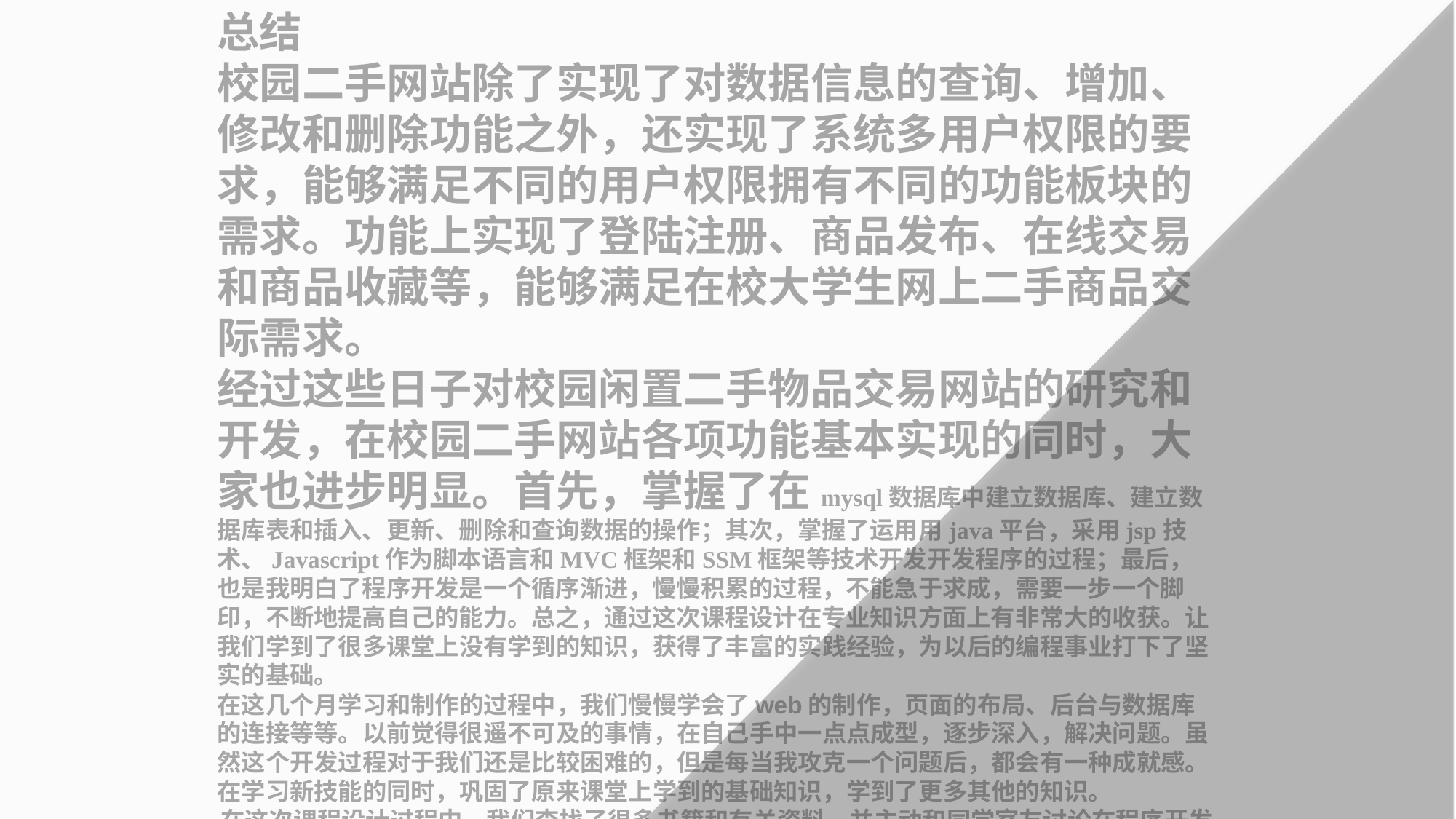

总结校园二手网站除了实现了对数据信息的查询、增加、修改和删除功能之外，还实现了系统多用户权限的要求，能够满足不同的用户权限拥有不同的功能板块的需求。功能上实现了登陆注册、商品发布、在线交易和商品收藏等，能够满足在校大学生网上二手商品交际需求。经过这些日子对校园闲置二手物品交易网站的研究和开发，在校园二手网站各项功能基本实现的同时，大家也进步明显。首先，掌握了在mysql数据库中建立数据库、建立数据库表和插入、更新、删除和查询数据的操作；其次，掌握了运用用java平台，采用jsp技术、Javascript作为脚本语言和MVC框架和SSM框架等技术开发开发程序的过程；最后，也是我明白了程序开发是一个循序渐进，慢慢积累的过程，不能急于求成，需要一步一个脚印，不断地提高自己的能力。总之，通过这次课程设计在专业知识方面上有非常大的收获。让我们学到了很多课堂上没有学到的知识，获得了丰富的实践经验，为以后的编程事业打下了坚实的基础。在这几个月学习和制作的过程中，我们慢慢学会了web的制作，页面的布局、后台与数据库的连接等等。以前觉得很遥不可及的事情，在自己手中一点点成型，逐步深入，解决问题。虽然这个开发过程对于我们还是比较困难的，但是每当我攻克一个问题后，都会有一种成就感。在学习新技能的同时，巩固了原来课堂上学到的基础知识，学到了更多其他的知识。在这次课程设计过程中，我们查找了很多书籍和有关资料，并主动和同学室友讨论在程序开发中遇到的问题，这使编程能力有了不少的提高。但是由于完成时间比较紧，加之自身的技术能力有限，所以校园二手网站中还有一些不尽如人意的地方。比如系统功能安全性较差，系统稳定性比较弱，数据库还不十分简明合理。同时，由于自身水平有限，在系统设计方面还有许多待改进的地方，系统中还存在很多的不足，系统功能上还是有改进的空间，还可以开发更多的功能在界面显示上，也可以做的更简单化，让用户使用起来更加简洁方便等。在这一过程中不管开始的设计还是后期的编写的确感觉困难比较多，不知道如何入手，有种万事开头难的感觉。但是完成之后就有一种如释重负的感觉。此外，我还得出一个结论，知识必须通过实践应用才能实现其价值，有些知识自以为学会了，但真正用到的时候才发现是两回事。所以我觉得会把知识应用于实践的时候才是真正的学会了。我会在以后的工作学习中，通过不懈的努力，充实专业知识，使自己不断提高，争取早日成为一个合格的程序设计员。